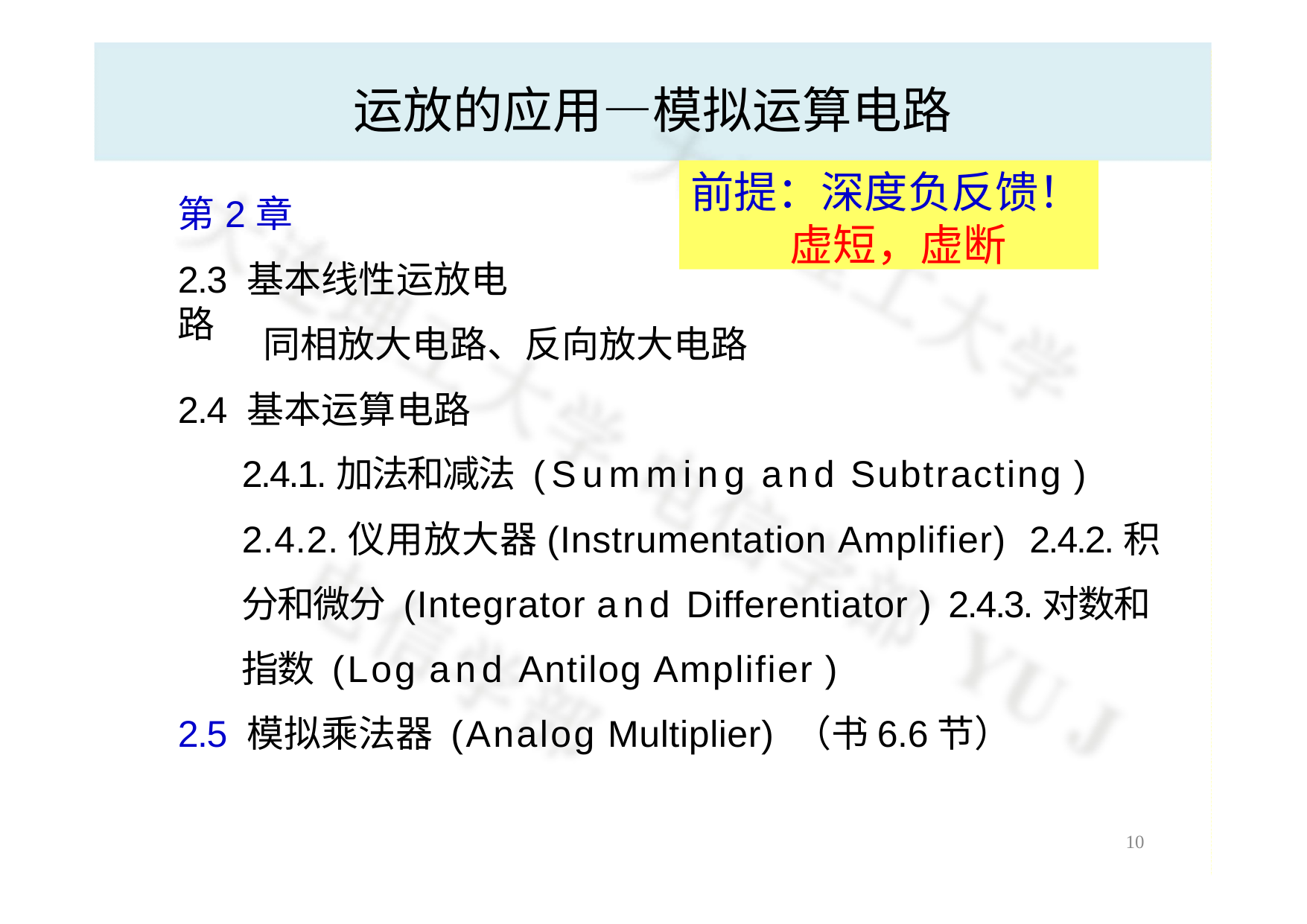

# 运放的应用—模拟运算电路
前提：深度负反馈！  虚短，虚断
第2章
2.3 基本线性运放电路
同相放大电路、反向放大电路
2.4 基本运算电路
2.4.1.加法和减法 (Summing and Subtracting )  2.4.2.仪用放大器(Instrumentation Amplifier)  2.4.2.积分和微分 (Integrator and Differentiator )  2.4.3.对数和指数 (Log and Antilog Amplifier )
2.5 模拟乘法器 (Analog Multiplier) （书6.6节）
10